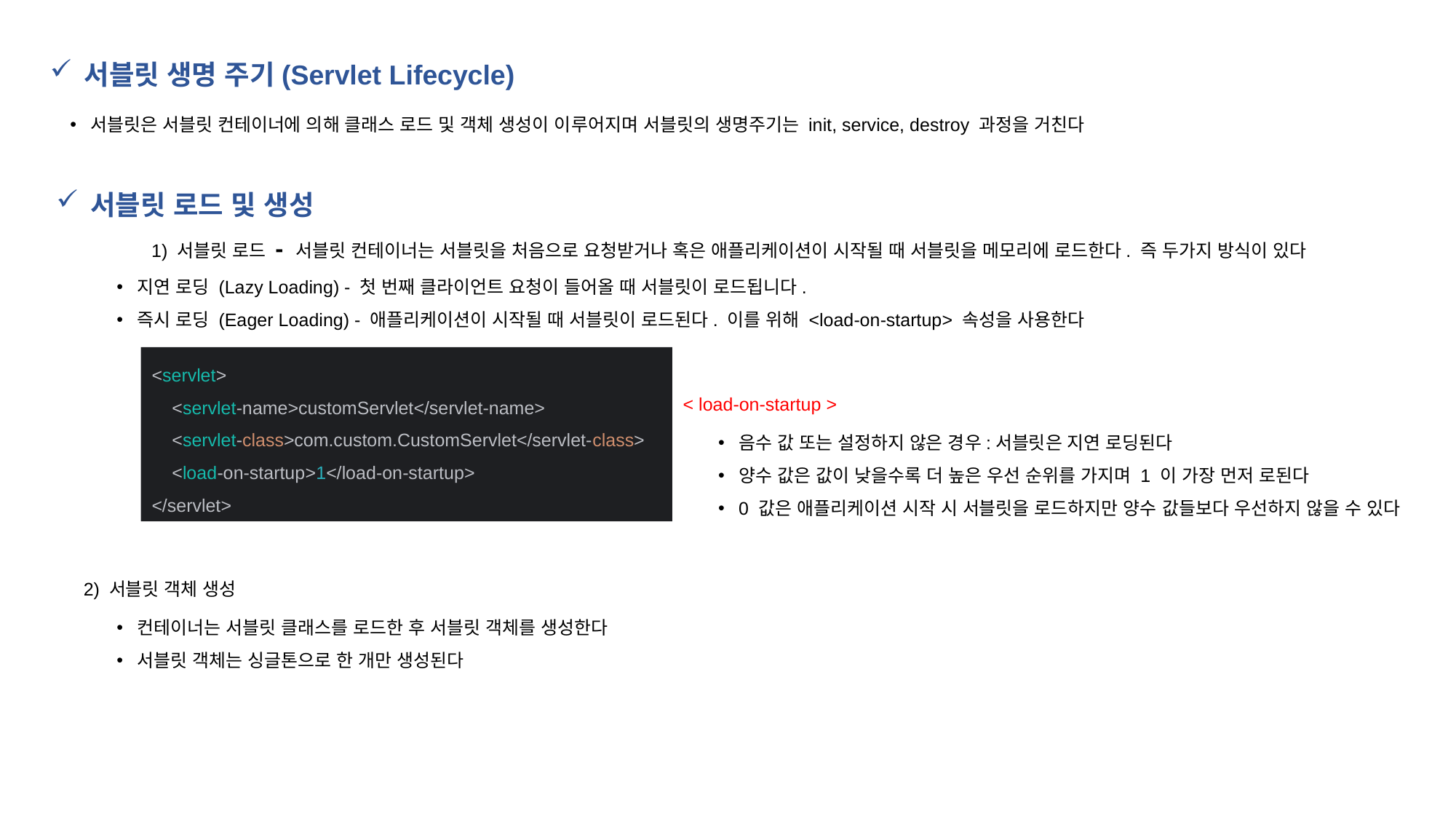

서블릿 생명 주기(Servlet Lifecycle)
서블릿은 서블릿 컨테이너에 의해 클래스 로드 및 객체 생성이 이루어지며 서블릿의 생명주기는 init, service, destroy 과정을 거친다
서블릿 로드 및 생성
1) 서블릿 로드 - 서블릿 컨테이너는 서블릿을 처음으로 요청받거나 혹은 애플리케이션이 시작될 때 서블릿을 메모리에 로드한다. 즉 두가지 방식이 있다
지연 로딩 (Lazy Loading) - 첫 번째 클라이언트 요청이 들어올 때 서블릿이 로드됩니다.
즉시 로딩 (Eager Loading) - 애플리케이션이 시작될 때 서블릿이 로드된다. 이를 위해 <load-on-startup> 속성을 사용한다
<servlet>
    <servlet-name>customServlet</servlet-name>
    <servlet-class>com.custom.CustomServlet</servlet-class>
    <load-on-startup>1</load-on-startup>
</servlet>
< load-on-startup >
음수 값 또는 설정하지 않은 경우:서블릿은 지연 로딩된다
양수 값은 값이 낮을수록 더 높은 우선 순위를 가지며 1 이 가장 먼저 로된다
0 값은 애플리케이션 시작 시 서블릿을 로드하지만 양수 값들보다 우선하지 않을 수 있다
2) 서블릿 객체 생성
컨테이너는 서블릿 클래스를 로드한 후 서블릿 객체를 생성한다
서블릿 객체는 싱글톤으로 한 개만 생성된다